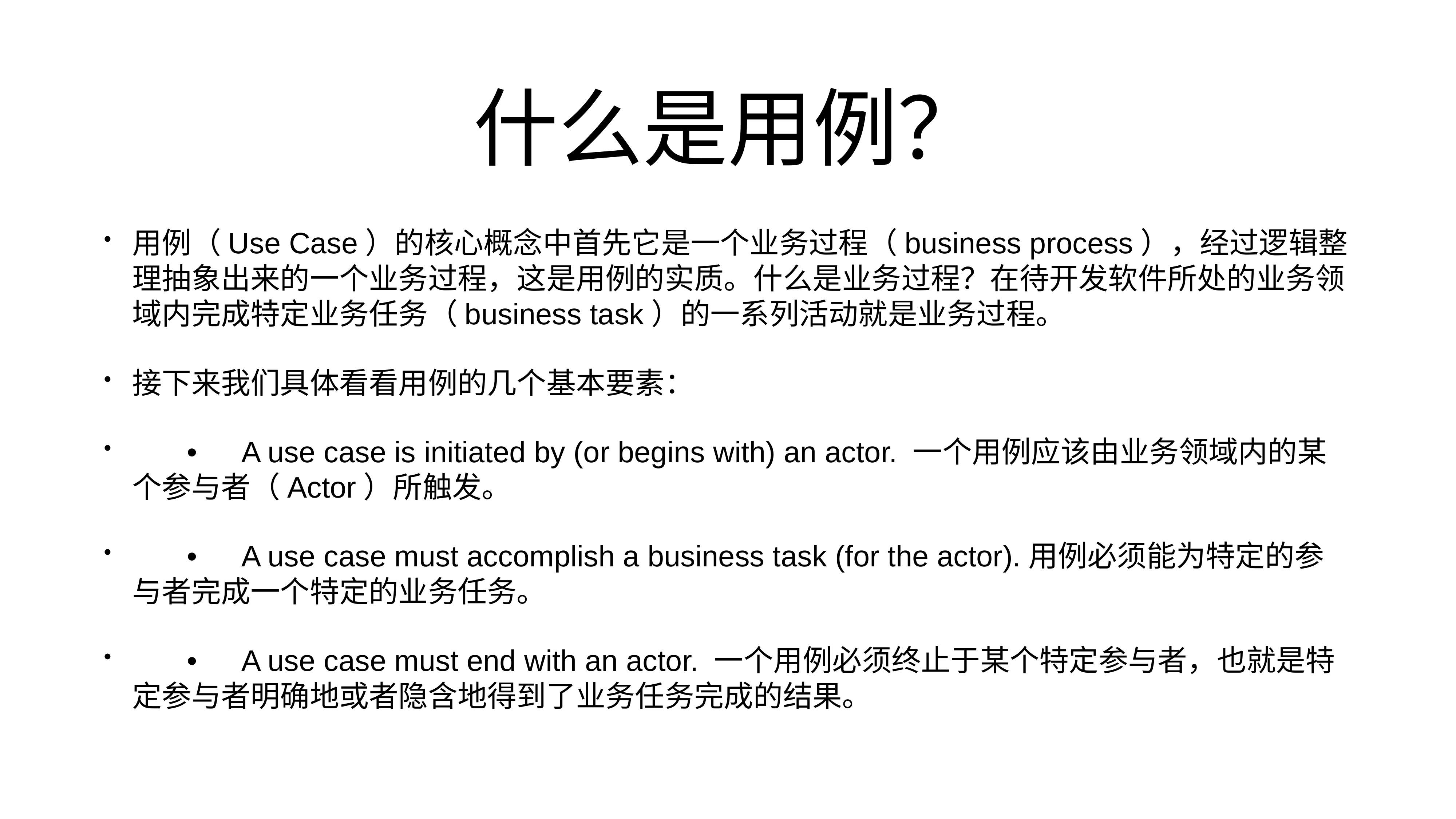

# 什么是用例？
用例（Use Case）的核心概念中首先它是一个业务过程（business process），经过逻辑整理抽象出来的一个业务过程，这是用例的实质。什么是业务过程？在待开发软件所处的业务领域内完成特定业务任务（business task）的一系列活动就是业务过程。
接下来我们具体看看用例的几个基本要素：
	•	A use case is initiated by (or begins with) an actor. 一个用例应该由业务领域内的某个参与者（Actor）所触发。
	•	A use case must accomplish a business task (for the actor).用例必须能为特定的参与者完成一个特定的业务任务。
	•	A use case must end with an actor. 一个用例必须终止于某个特定参与者，也就是特定参与者明确地或者隐含地得到了业务任务完成的结果。